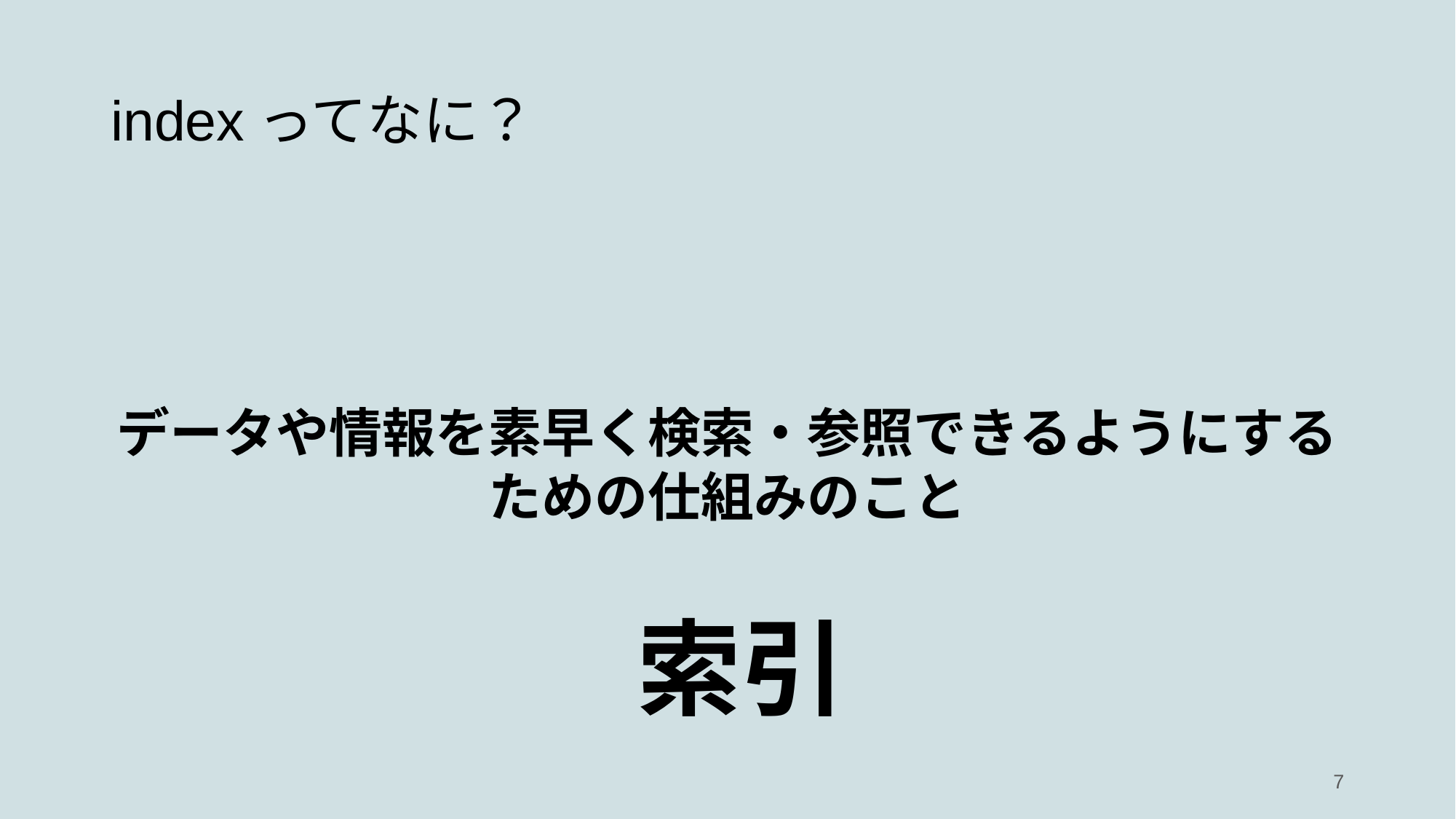

# indexってなに？

データや情報を素早く検索・参照できるようにするための仕組みのこと

索引
7